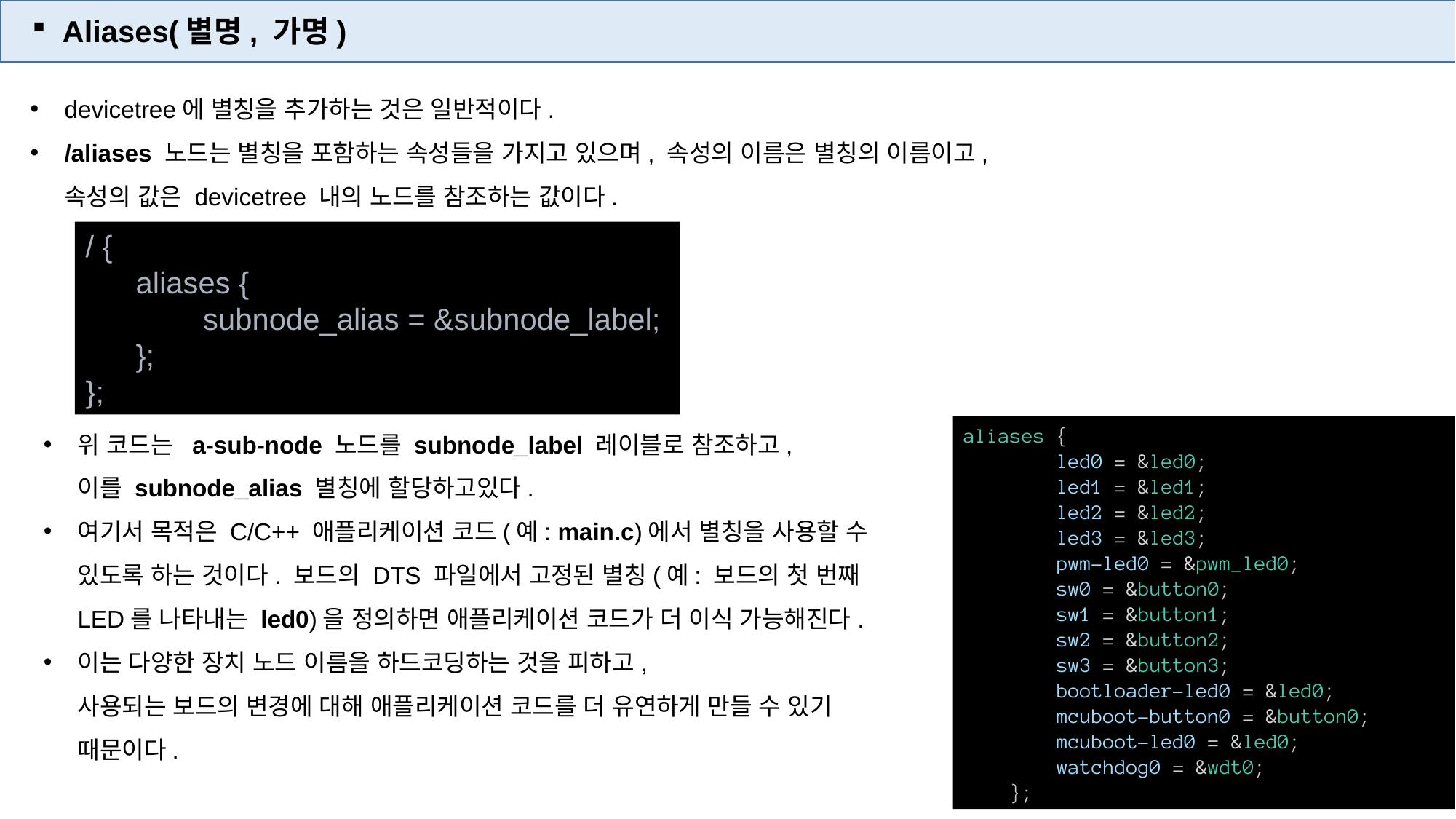

Aliases(별명, 가명)
devicetree에 별칭을 추가하는 것은 일반적이다.
/aliases 노드는 별칭을 포함하는 속성들을 가지고 있으며, 속성의 이름은 별칭의 이름이고,
속성의 값은 devicetree 내의 노드를 참조하는 값이다.
/ {
      aliases {
	 subnode_alias = &subnode_label;
      };
};
위 코드는  a-sub-node 노드를 subnode_label 레이블로 참조하고,
이를 subnode_alias 별칭에 할당하고있다.
여기서 목적은 C/C++ 애플리케이션 코드(예: main.c)에서 별칭을 사용할 수 있도록 하는 것이다. 보드의 DTS 파일에서 고정된 별칭(예: 보드의 첫 번째 LED를 나타내는 led0)을 정의하면 애플리케이션 코드가 더 이식 가능해진다.
이는 다양한 장치 노드 이름을 하드코딩하는 것을 피하고,
사용되는 보드의 변경에 대해 애플리케이션 코드를 더 유연하게 만들 수 있기 때문이다.
aliases {
        led0 = &led0;
        led1 = &led1;
        led2 = &led2;
        led3 = &led3;
        pwm-led0 = &pwm_led0;
        sw0 = &button0;
        sw1 = &button1;
        sw2 = &button2;
        sw3 = &button3;
        bootloader-led0 = &led0;
        mcuboot-button0 = &button0;
        mcuboot-led0 = &led0;
        watchdog0 = &wdt0;
    };